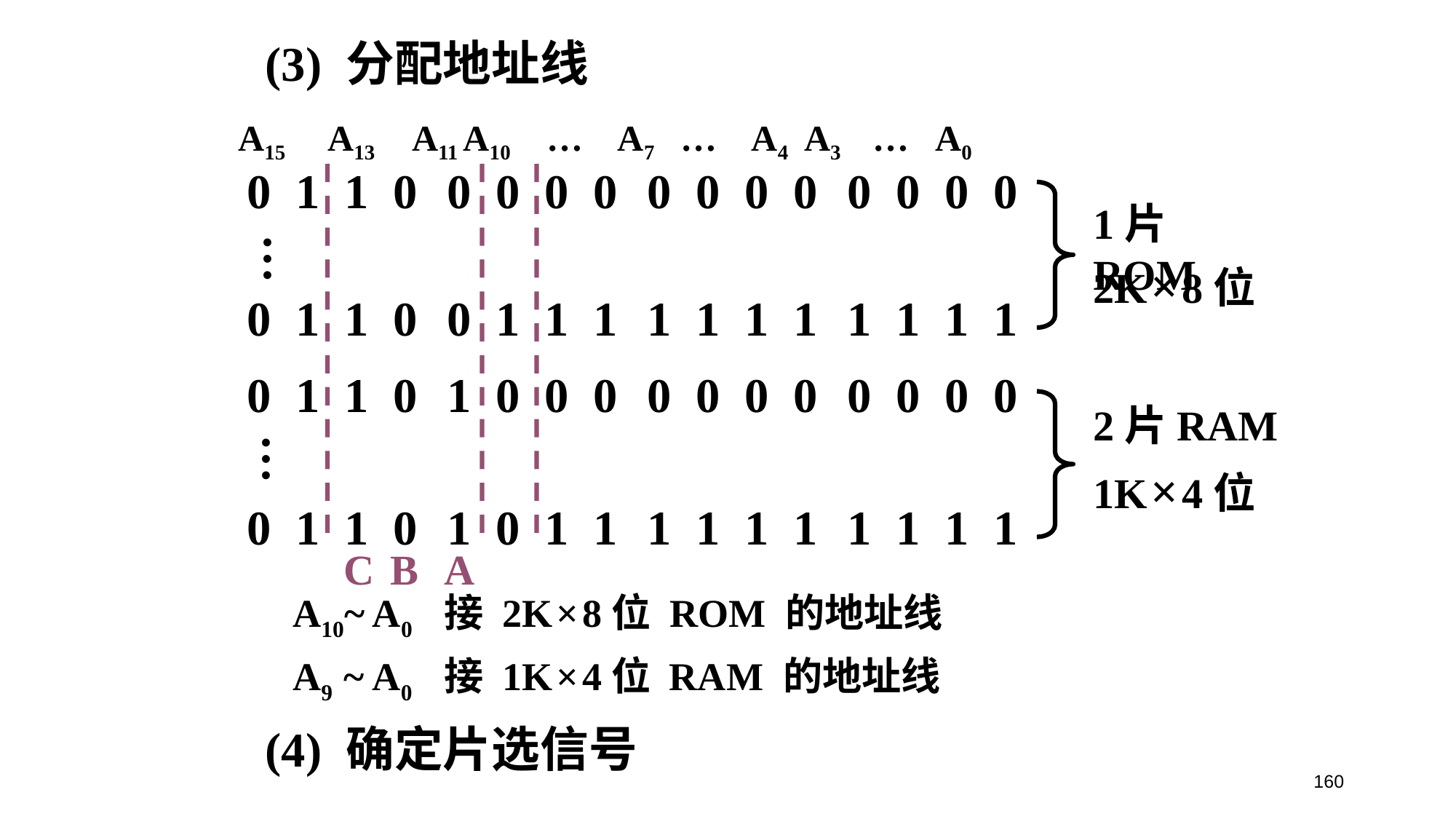

(3) 分配地址线
A15        A13       A11 A10    …    A7     …    A4   A3      …     A0
0  1  1  0
0  0  0  0
0  0  0  0
0  0  0  0

1片 ROM
…
0  1  1  0
0  1  1  1
1  1  1  1
1  1  1  1
2K × 8位
0  1  1  0
1  0  0  0
0  0  0  0
0  0  0  0

2片RAM
…
0  1  1  0
1  0  1  1
1  1  1  1
1  1  1  1
1K × 4位

C
B
A
A10~ A0    接 2K × 8位 ROM 的地址线
A9  ~ A0    接 1K × 4位 RAM 的地址线
(4) 确定片选信号
160